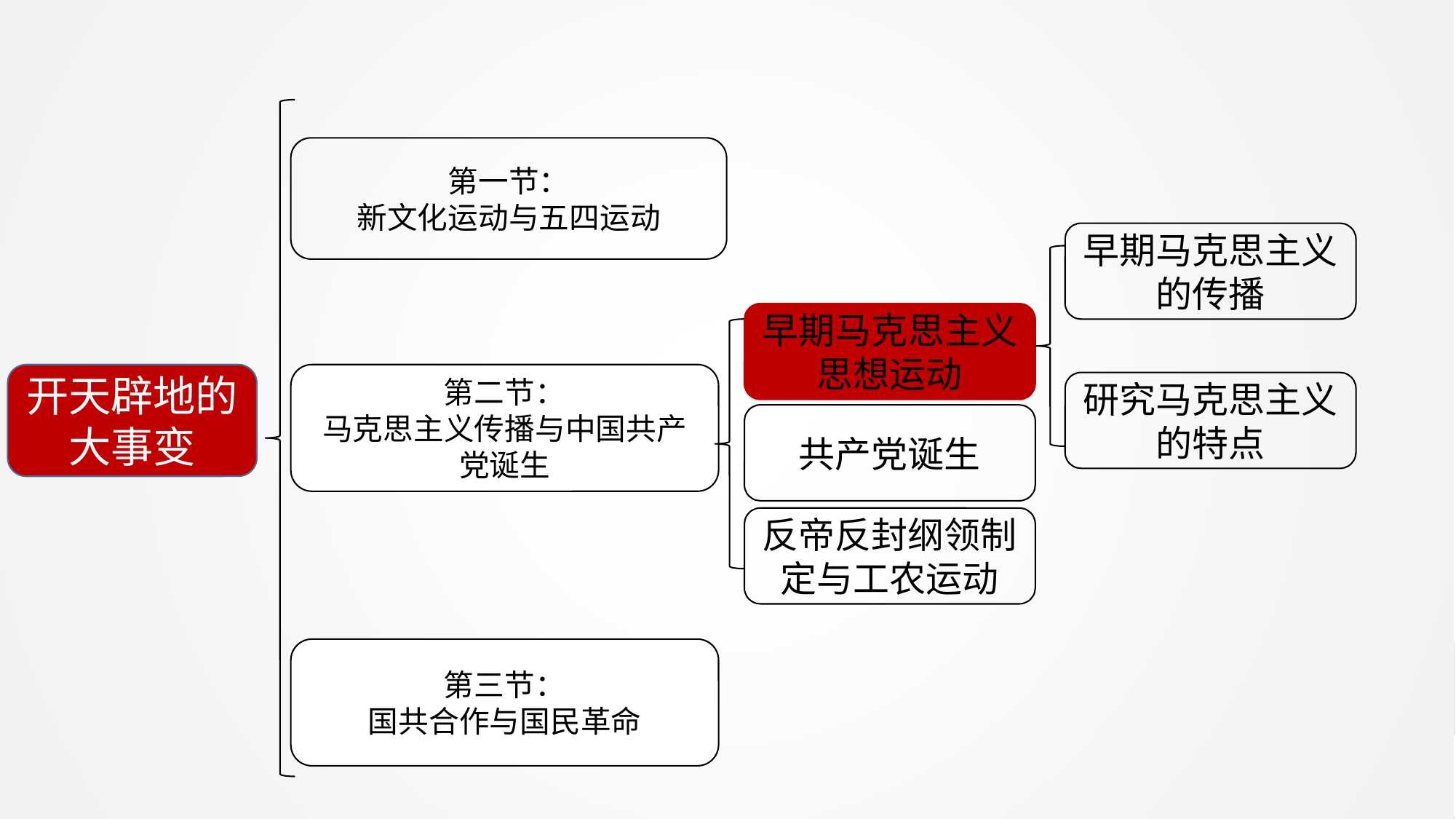

第一节：
新文化运动与五四运动
早期马克思主义的传播

早期马克思主义思想运动

开天辟地的大事变
第二节：
马克思主义传播与中国共产党诞生
研究马克思主义的特点
共产党诞生
反帝反封纲领制定与工农运动
第三节：
国共合作与国民革命